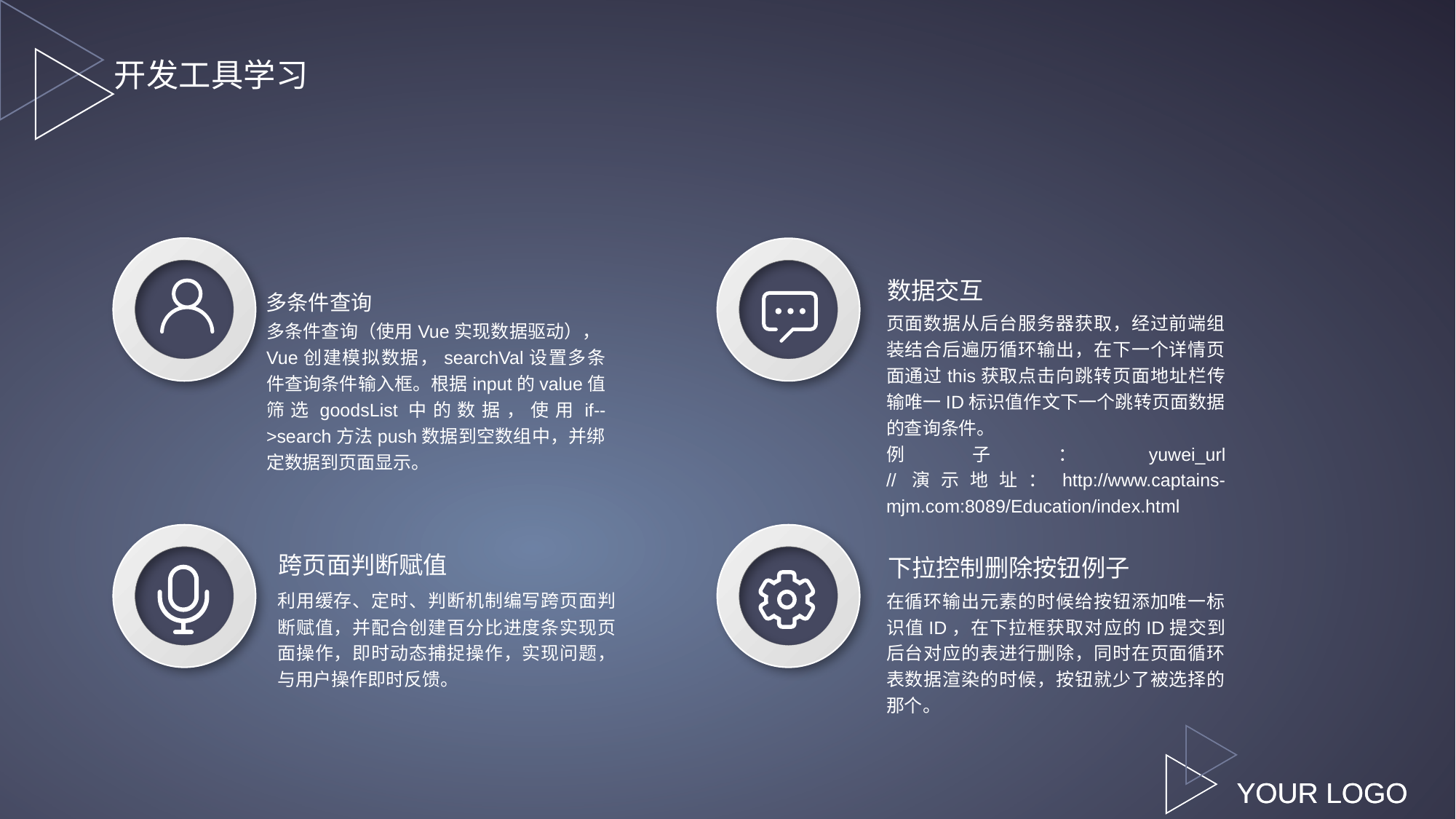

开发工具学习

数据交互

多条件查询

页面数据从后台服务器获取，经过前端组装结合后遍历循环输出，在下一个详情页面通过this获取点击向跳转页面地址栏传输唯一ID标识值作文下一个跳转页面数据的查询条件。
例子：yuwei_url //演示地址：http://www.captains-mjm.com:8089/Education/index.html
多条件查询（使用Vue实现数据驱动），Vue创建模拟数据，searchVal设置多条件查询条件输入框。根据input的value值筛选goodsList中的数据，使用if-->search方法push数据到空数组中，并绑定数据到页面显示。

跨页面判断赋值
下拉控制删除按钮例子

利用缓存、定时、判断机制编写跨页面判断赋值，并配合创建百分比进度条实现页面操作，即时动态捕捉操作，实现问题，与用户操作即时反馈。
在循环输出元素的时候给按钮添加唯一标识值ID，在下拉框获取对应的ID提交到后台对应的表进行删除，同时在页面循环表数据渲染的时候，按钮就少了被选择的那个。

YOUR LOGO